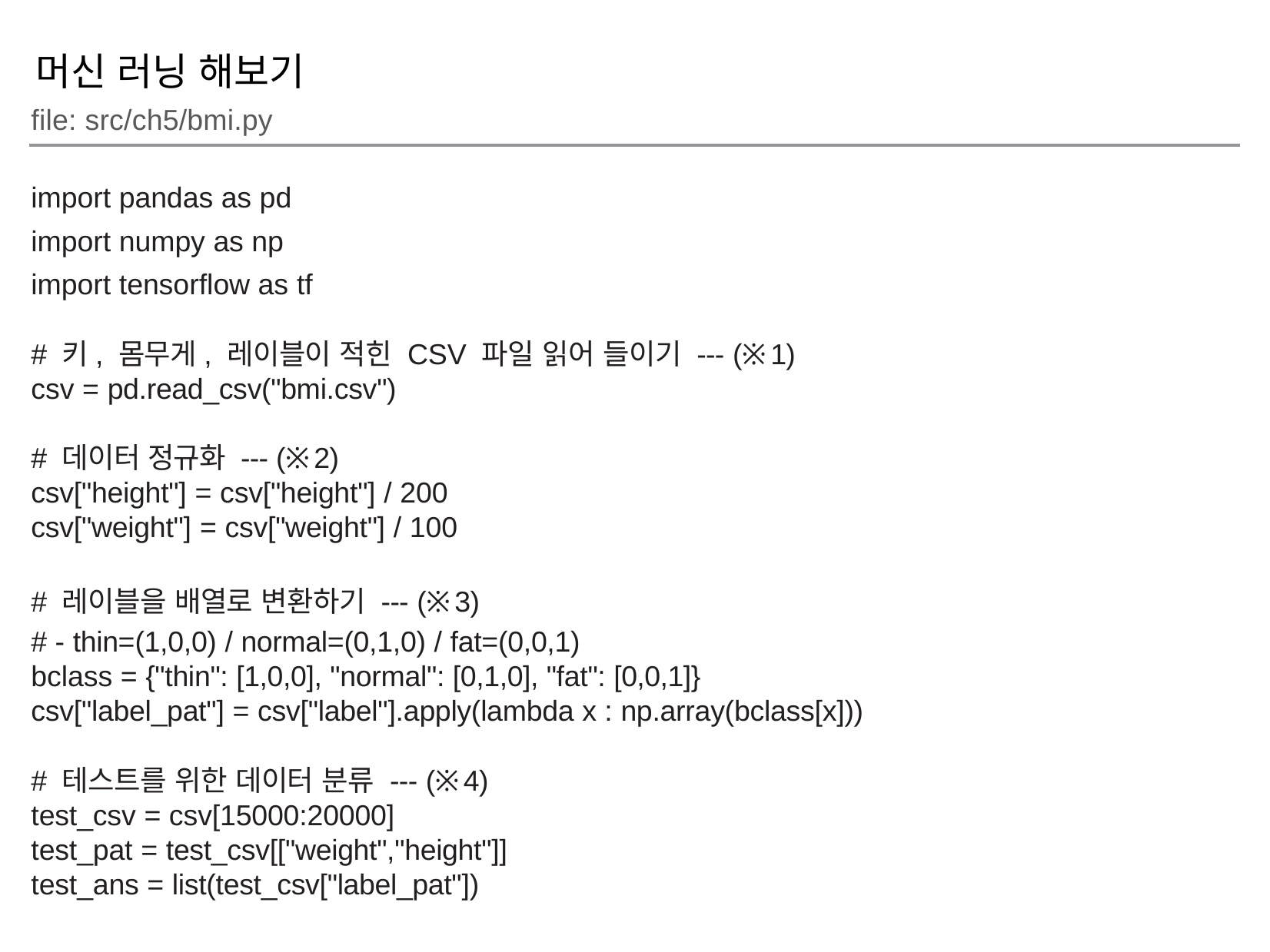

머신 러닝 해보기
file: src/ch5/bmi.py

import pandas as pd
import numpy as np
import tensorflow as tf

# 키, 몸무게, 레이블이 적힌 CSV 파일 읽어 들이기 --- (※1)
csv = pd.read_csv("bmi.csv")

# 데이터 정규화 --- (※2)
csv["height"] = csv["height"] / 200
csv["weight"] = csv["weight"] / 100

# 레이블을 배열로 변환하기 --- (※3)
# - thin=(1,0,0) / normal=(0,1,0) / fat=(0,0,1)
bclass = {"thin": [1,0,0], "normal": [0,1,0], "fat": [0,0,1]}
csv["label_pat"] = csv["label"].apply(lambda x : np.array(bclass[x]))

# 테스트를 위한 데이터 분류 --- (※4)
test_csv = csv[15000:20000]
test_pat = test_csv[["weight","height"]]
test_ans = list(test_csv["label_pat"])